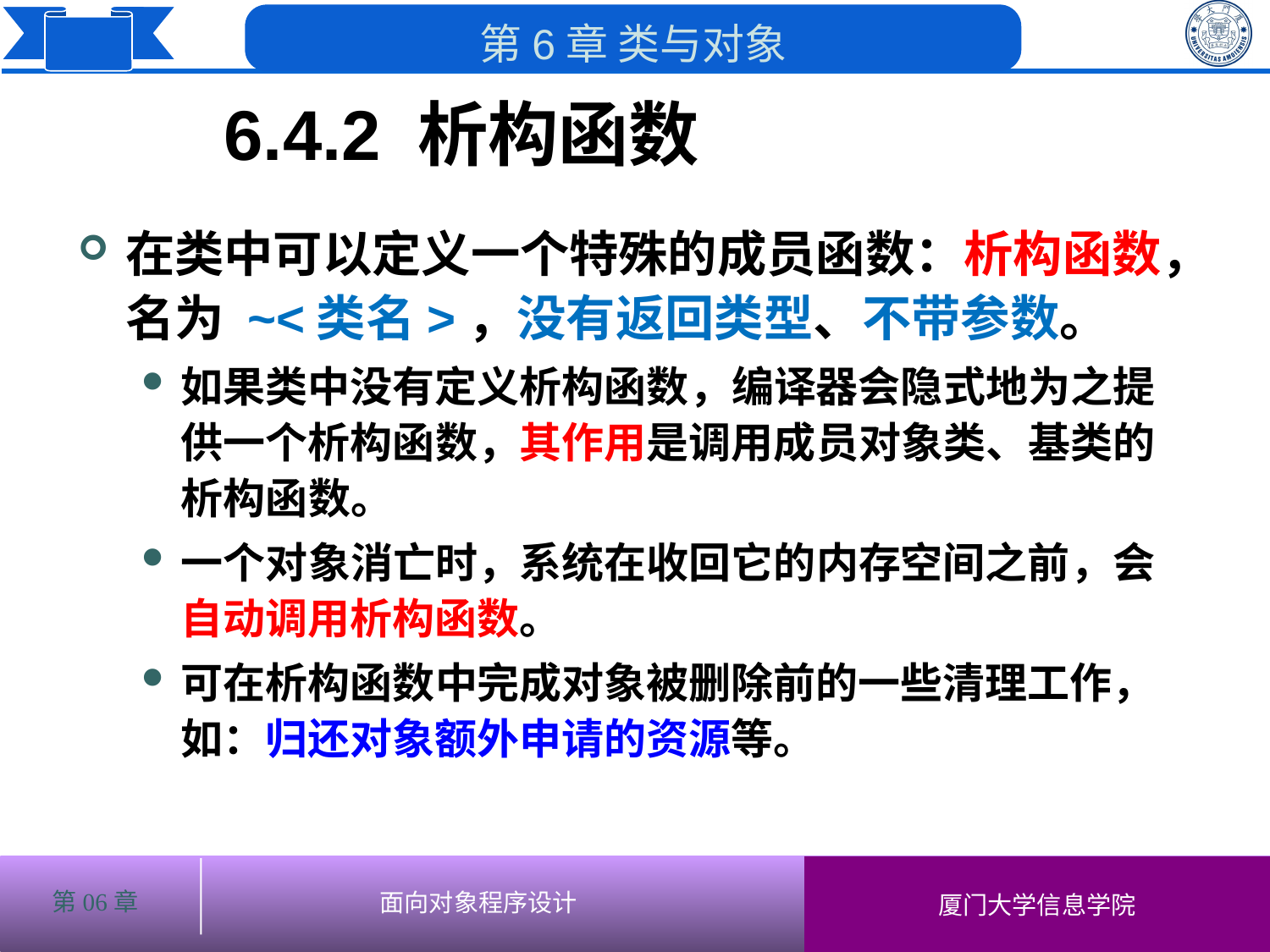

6.4.2 析构函数
# 在类中可以定义一个特殊的成员函数：析构函数，名为 ~<类名>，没有返回类型、不带参数。
如果类中没有定义析构函数，编译器会隐式地为之提供一个析构函数，其作用是调用成员对象类、基类的析构函数。
一个对象消亡时，系统在收回它的内存空间之前，会自动调用析构函数。
可在析构函数中完成对象被删除前的一些清理工作，如：归还对象额外申请的资源等。
46